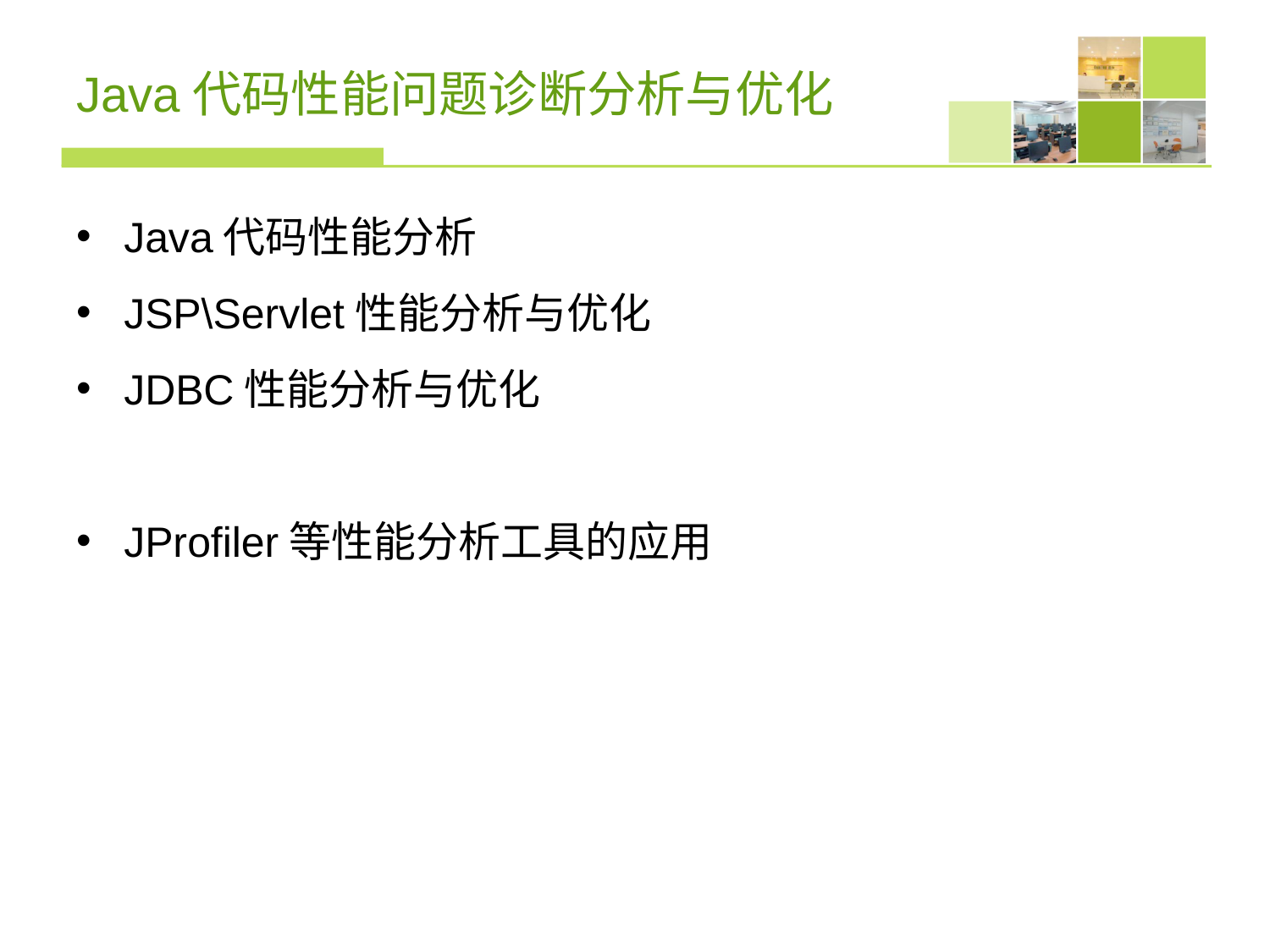

# Java代码性能问题诊断分析与优化
Java代码性能分析
JSP\Servlet性能分析与优化
JDBC性能分析与优化

JProfiler等性能分析工具的应用